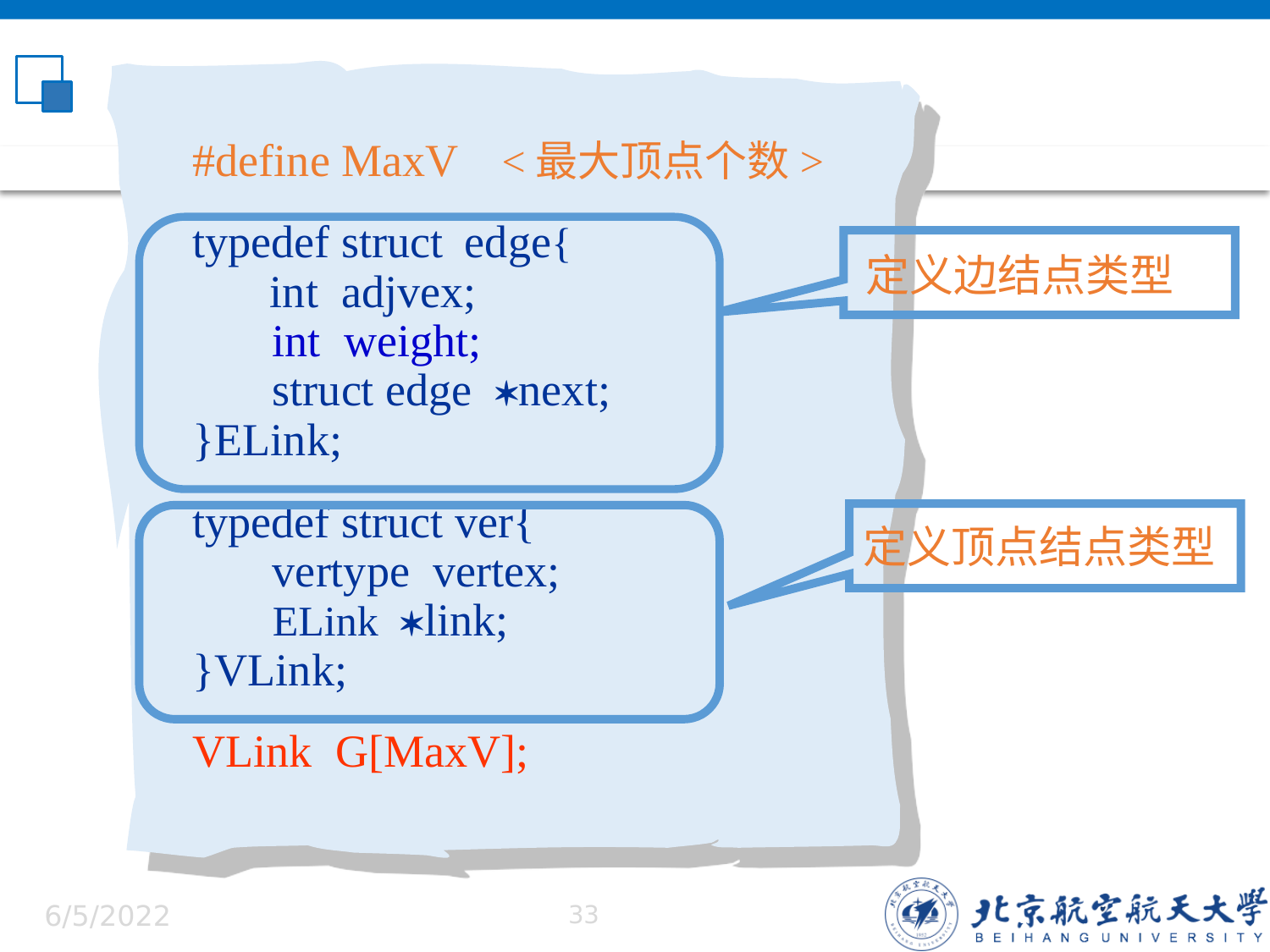

#define MaxV    <最大顶点个数>
typedef struct  edge{
       int  adjvex;
       int  weight;
       struct edge  ∗next;
}ELink;
typedef struct ver{
       vertype  vertex;
       ELink  ∗link;
}VLink;
VLink  G[MaxV];

定义边结点类型

定义顶点结点类型
6/5/2022
33